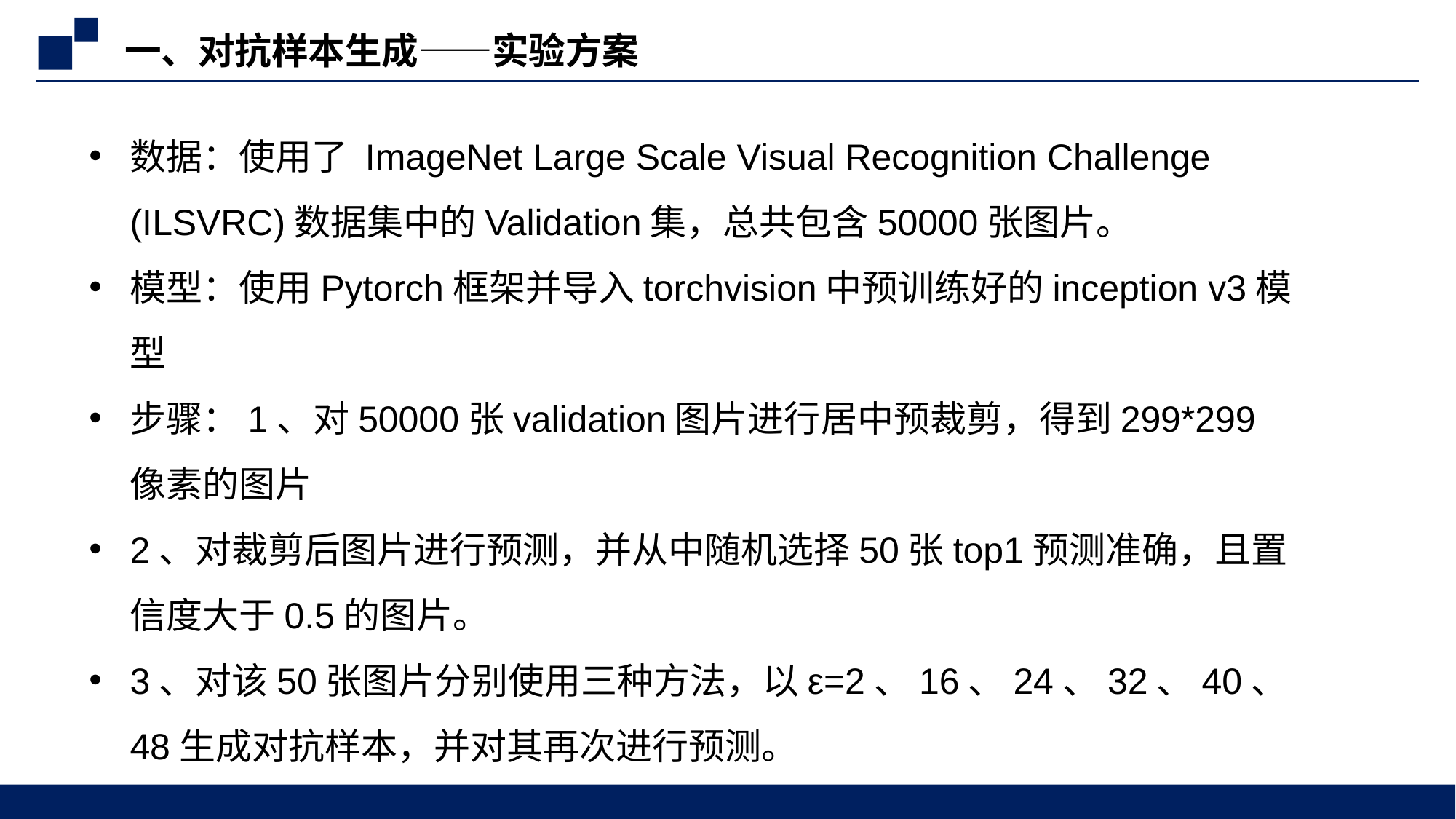

一、对抗样本生成——实验方案
数据：使用了 ImageNet Large Scale Visual Recognition Challenge (ILSVRC)数据集中的Validation集，总共包含50000张图片。
模型：使用Pytorch框架并导入torchvision中预训练好的inception v3模型
步骤：1、对50000张validation图片进行居中预裁剪，得到299*299像素的图片
2、对裁剪后图片进行预测，并从中随机选择50张top1预测准确，且置信度大于0.5的图片。
3、对该50张图片分别使用三种方法，以ε=2、16、24、32、40、48生成对抗样本，并对其再次进行预测。